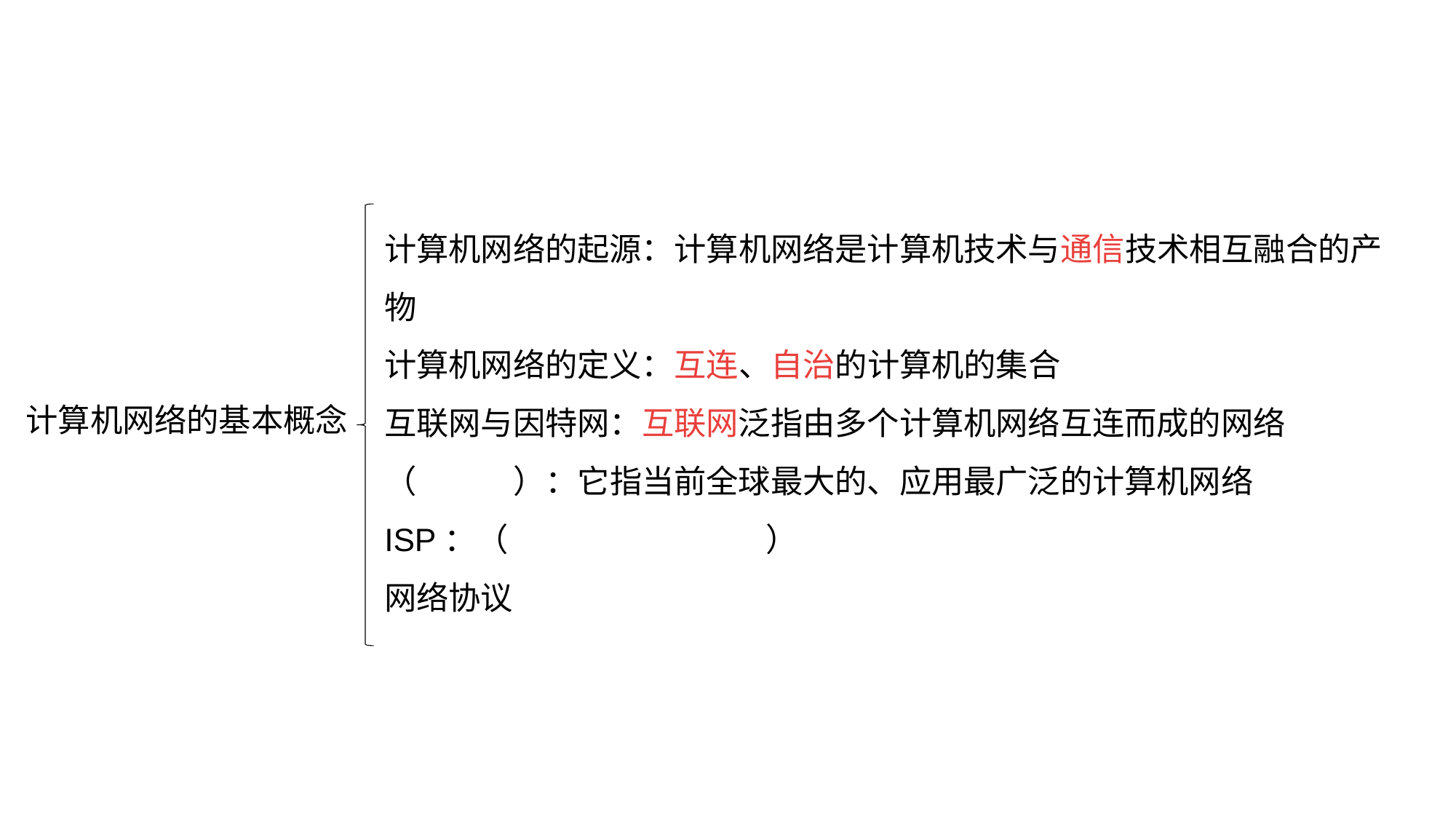

计算机网络的起源：计算机网络是计算机技术与通信技术相互融合的产物
计算机网络的定义：互连、自治的计算机的集合
互联网与因特网：互联网泛指由多个计算机网络互连而成的网络
（因特网）：它指当前全球最大的、应用最广泛的计算机网络
ISP：（英特尔服务提供商）
网络协议

计算机网络的基本概念